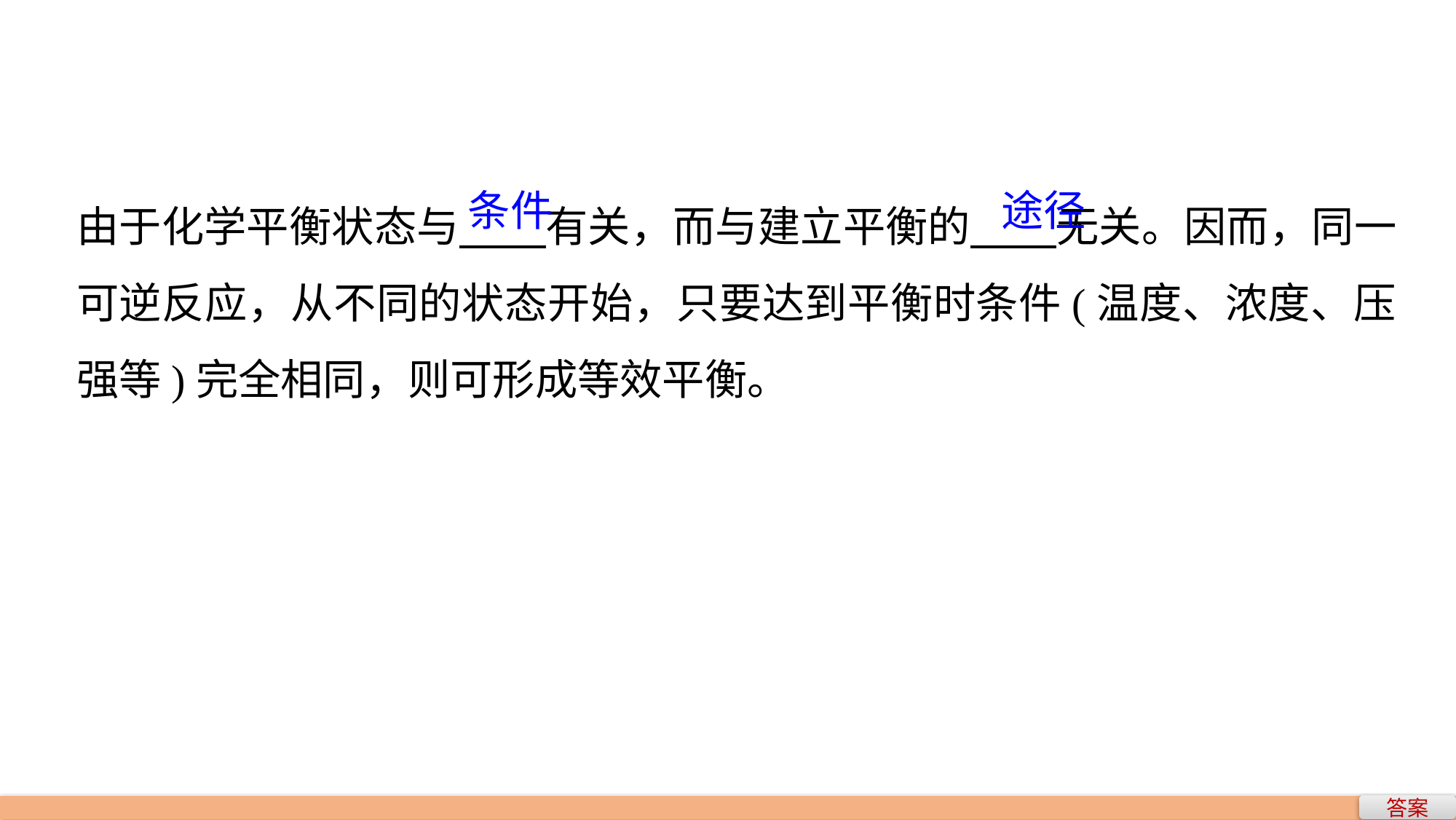

由于化学平衡状态与         有关，而与建立平衡的         无关。因而，同一可逆反应，从不同的状态开始，只要达到平衡时条件(温度、浓度、压强等)完全相同，则可形成等效平衡。
条件
途径
答案